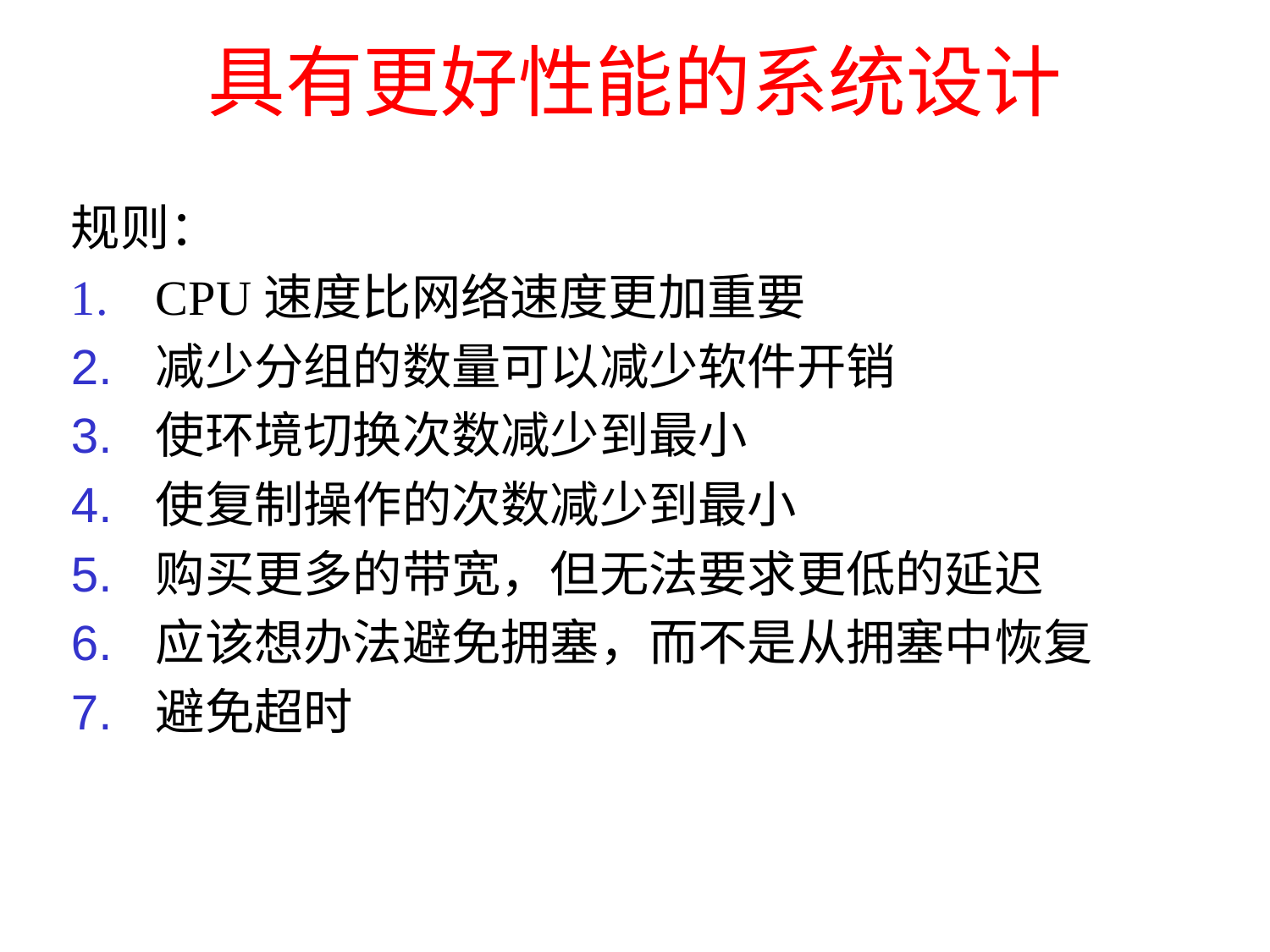

# 具有更好性能的系统设计
规则：
CPU速度比网络速度更加重要
减少分组的数量可以减少软件开销
使环境切换次数减少到最小
使复制操作的次数减少到最小
购买更多的带宽，但无法要求更低的延迟
应该想办法避免拥塞，而不是从拥塞中恢复
避免超时